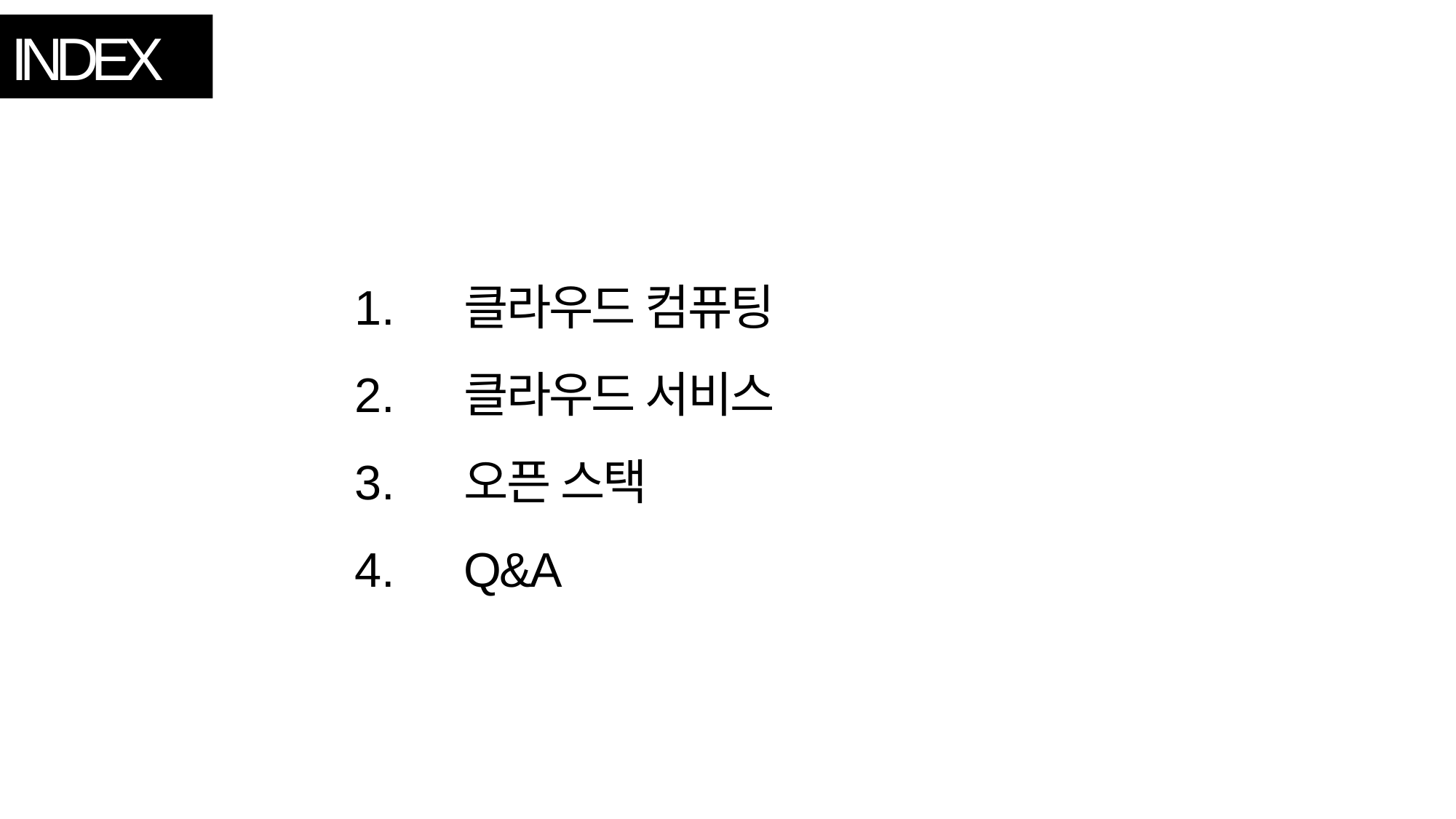

# INDEX
클라우드 컴퓨팅
클라우드 서비스
오픈 스택
Q&A